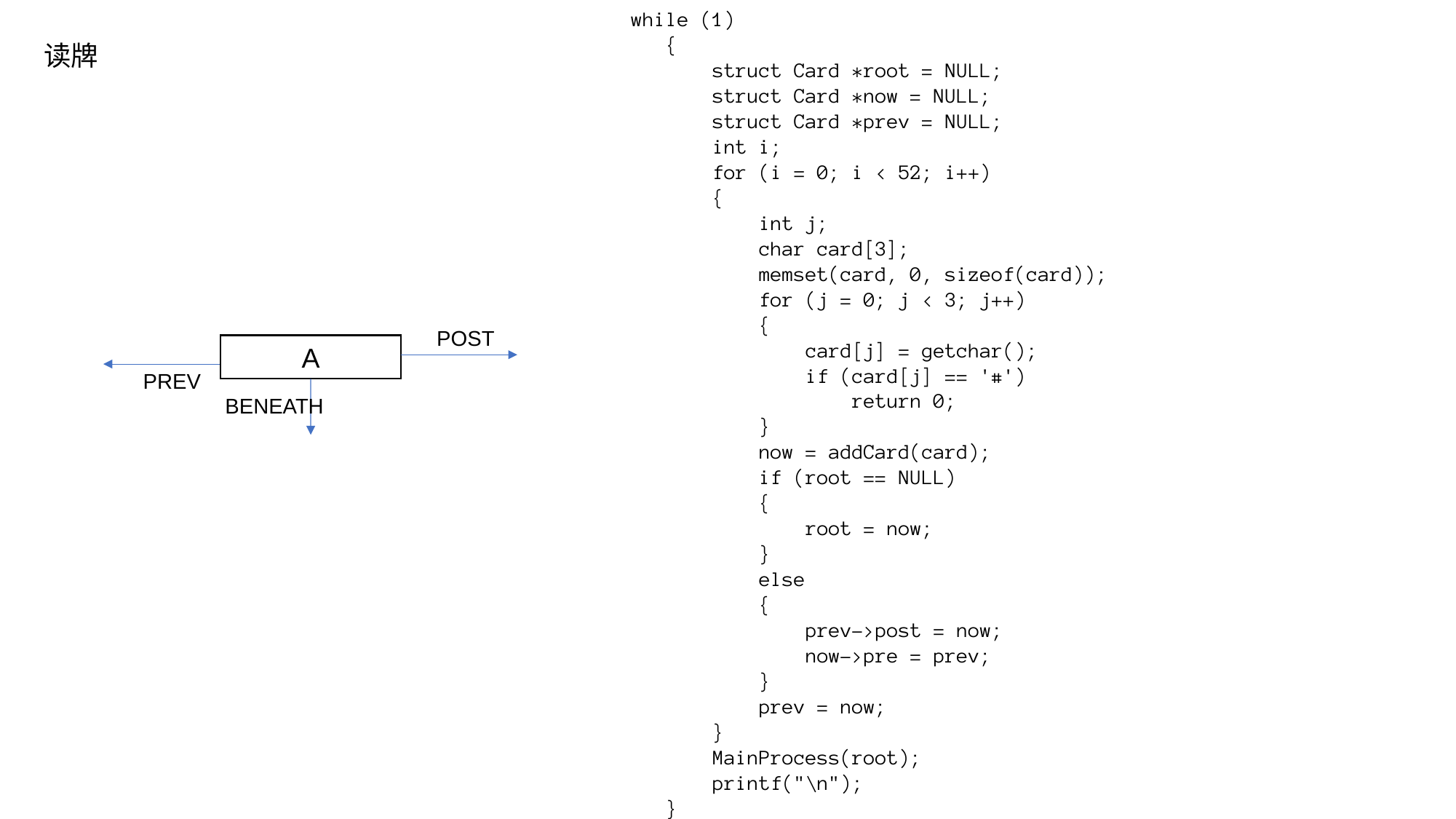

while (1)
    {
        struct Card *root = NULL;
        struct Card *now = NULL;
        struct Card *prev = NULL;
        int i;
        for (i = 0; i < 52; i++)
        {
            int j;
            char card[3];
            memset(card, 0, sizeof(card));
            for (j = 0; j < 3; j++)
            {
                card[j] = getchar();
                if (card[j] == '#')
                    return 0;
            }
            now = addCard(card);
            if (root == NULL)
            {
                root = now;
            }
            else
            {
                prev->post = now;
                now->pre = prev;
            }
            prev = now;
        }
        MainProcess(root);
        printf("\n");
    }
读牌
POST
A
PREV
BENEATH